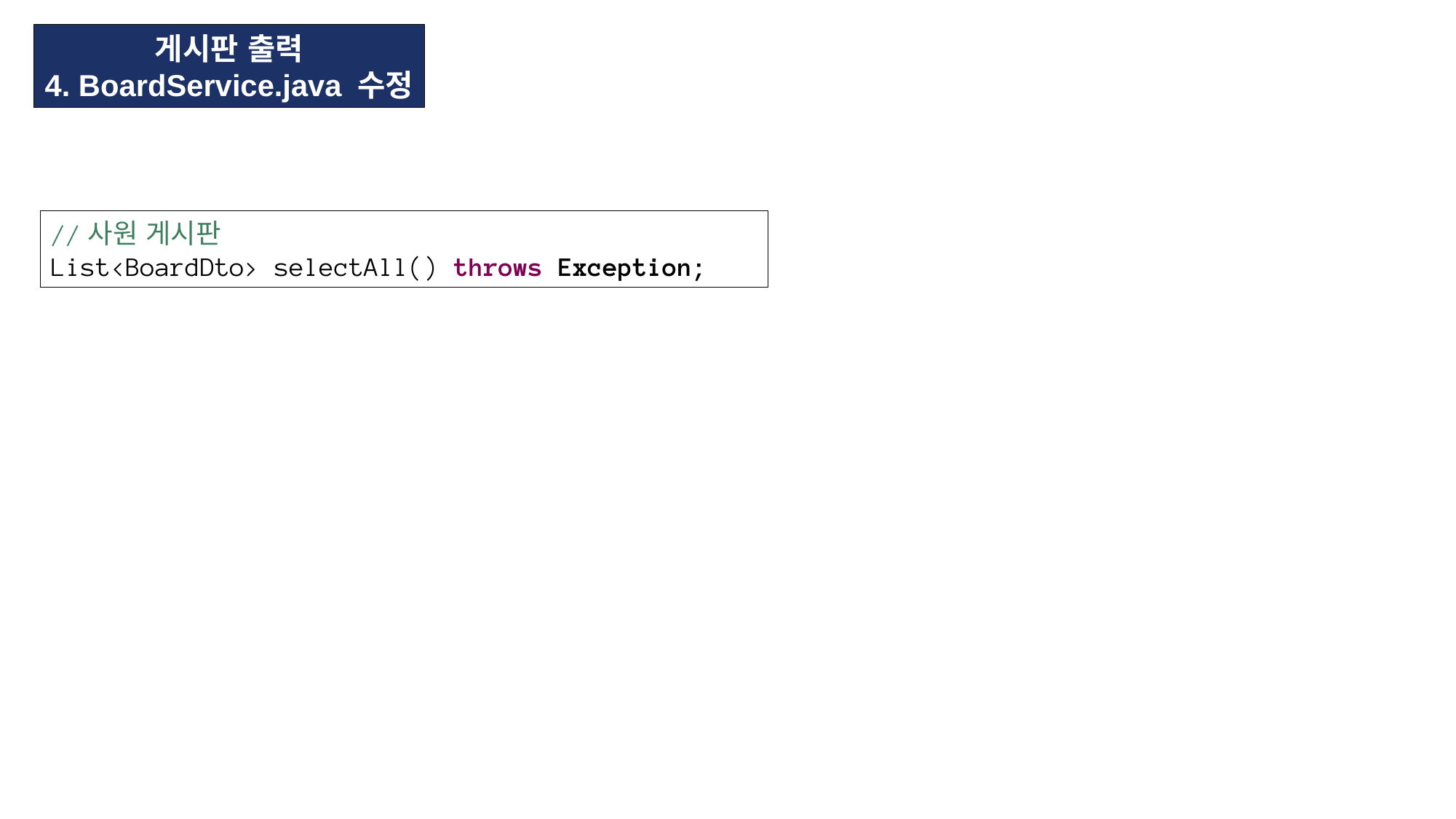

게시판 출력
4. BoardService.java 수정
//사원 게시판
List<BoardDto> selectAll() throws Exception;